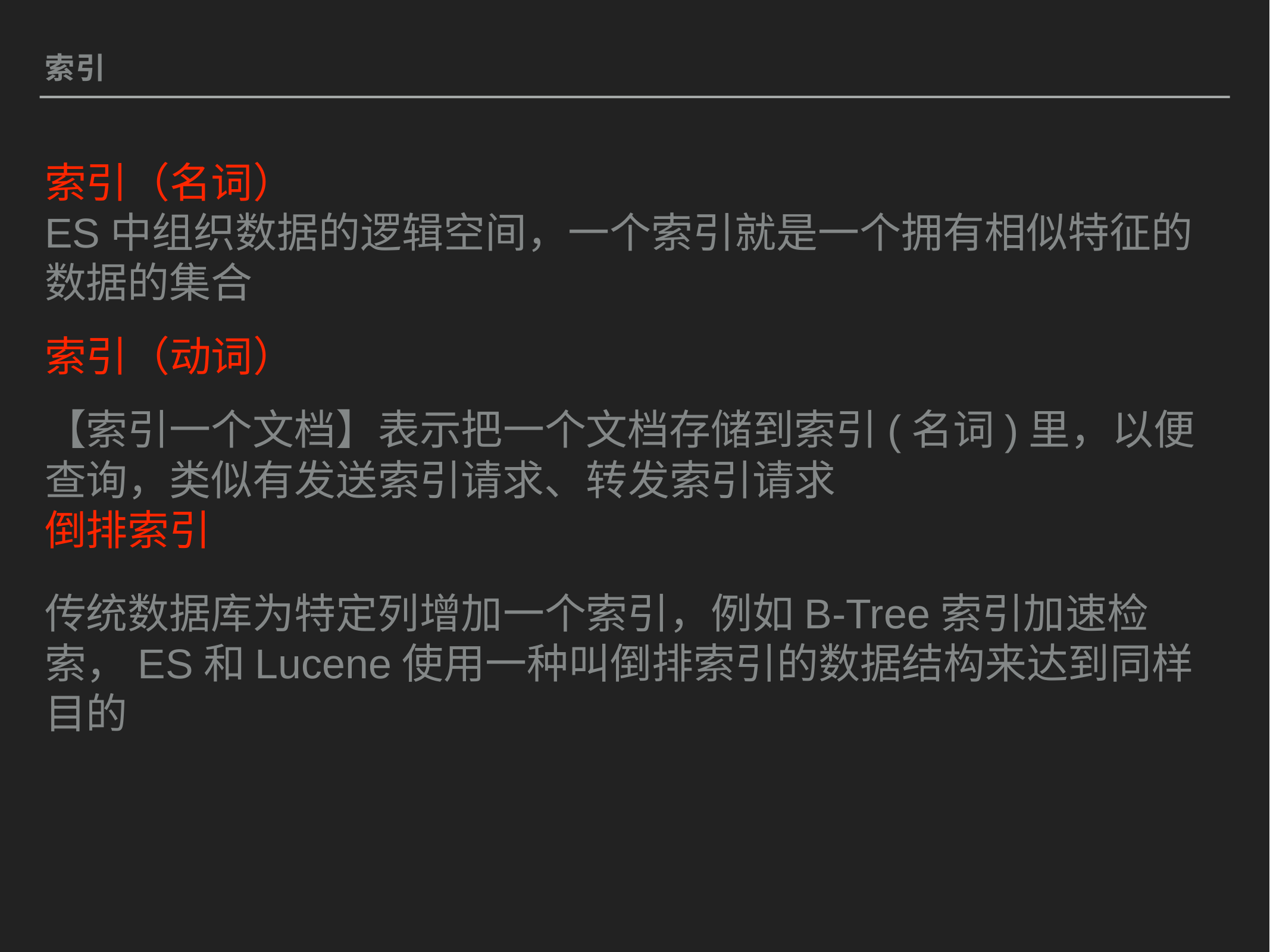

索引
索引（名词）
ES中组织数据的逻辑空间，一个索引就是一个拥有相似特征的数据的集合
索引（动词）
【索引一个文档】表示把一个文档存储到索引(名词)里，以便查询，类似有发送索引请求、转发索引请求
倒排索引
传统数据库为特定列增加一个索引，例如B-Tree索引加速检索，ES和Lucene使用一种叫倒排索引的数据结构来达到同样目的